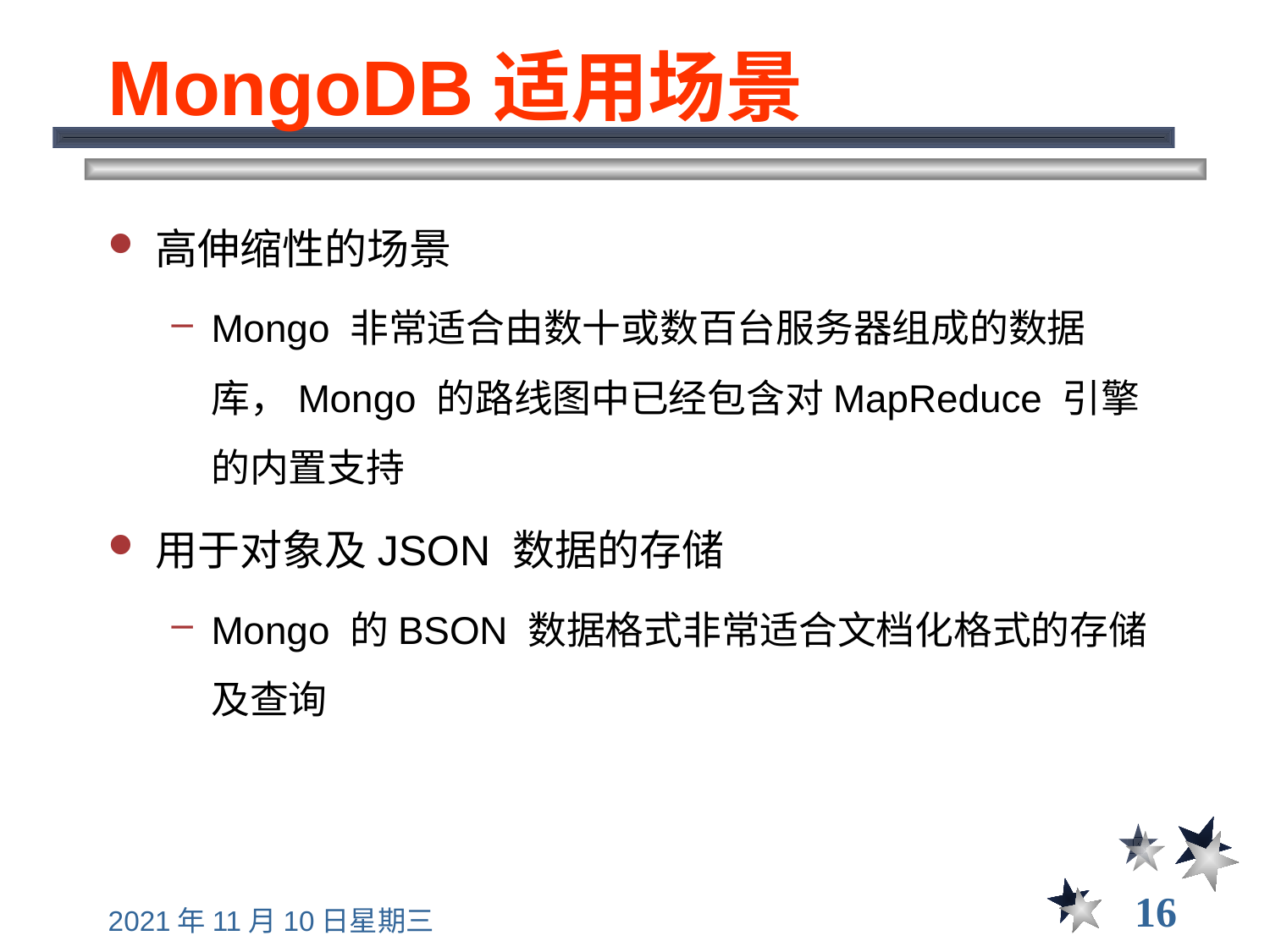

# MongoDB适用场景
高伸缩性的场景
Mongo 非常适合由数十或数百台服务器组成的数据库，Mongo 的路线图中已经包含对MapReduce 引擎的内置支持
用于对象及JSON 数据的存储
Mongo 的BSON 数据格式非常适合文档化格式的存储及查询
16
2021年11月10日星期三
大数据管理----前言